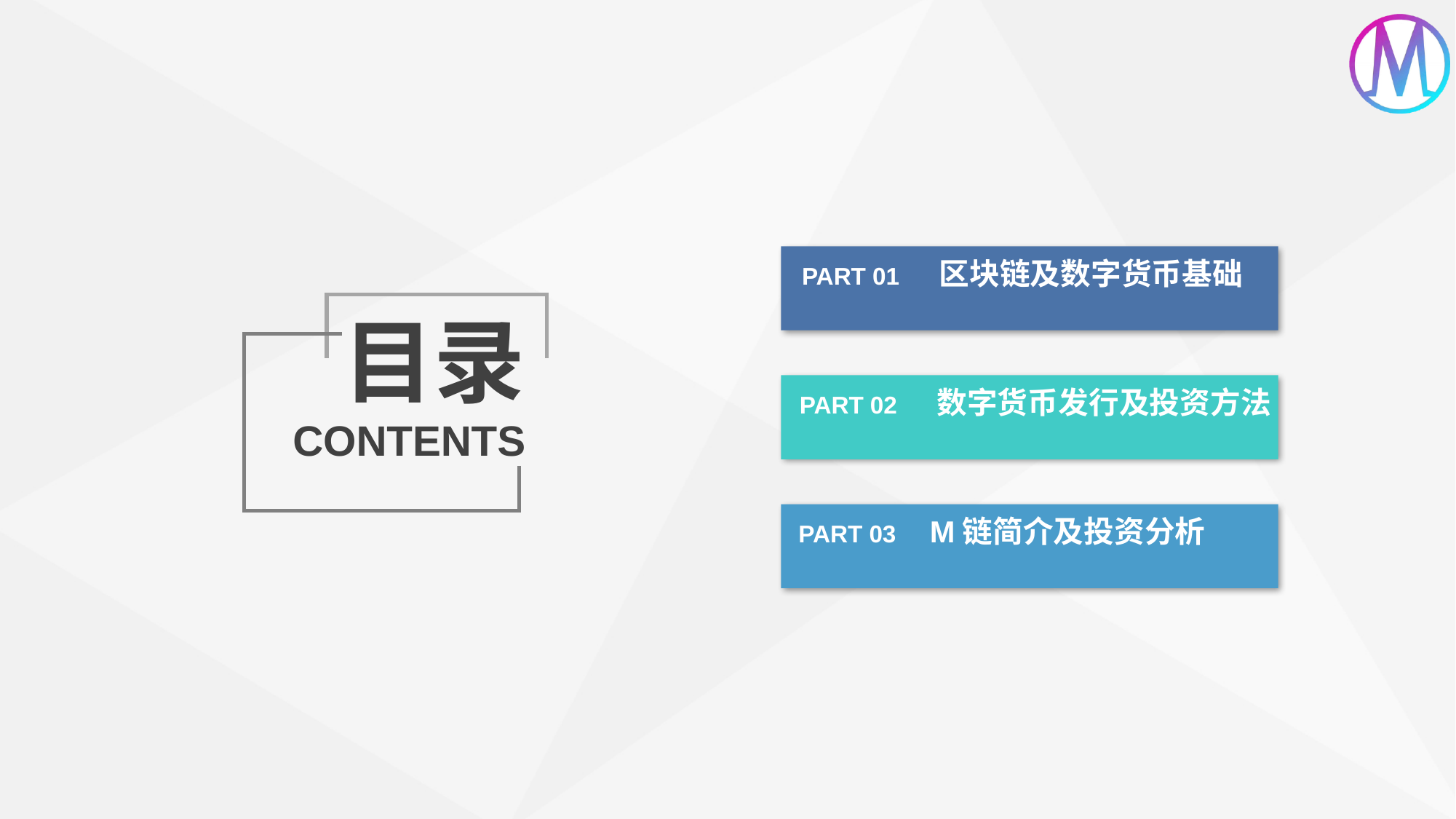

PART 01     区块链及数字货币基础

目录
CONTENTS

PART 02     数字货币发行及投资方法

PART 03     M链简介及投资分析